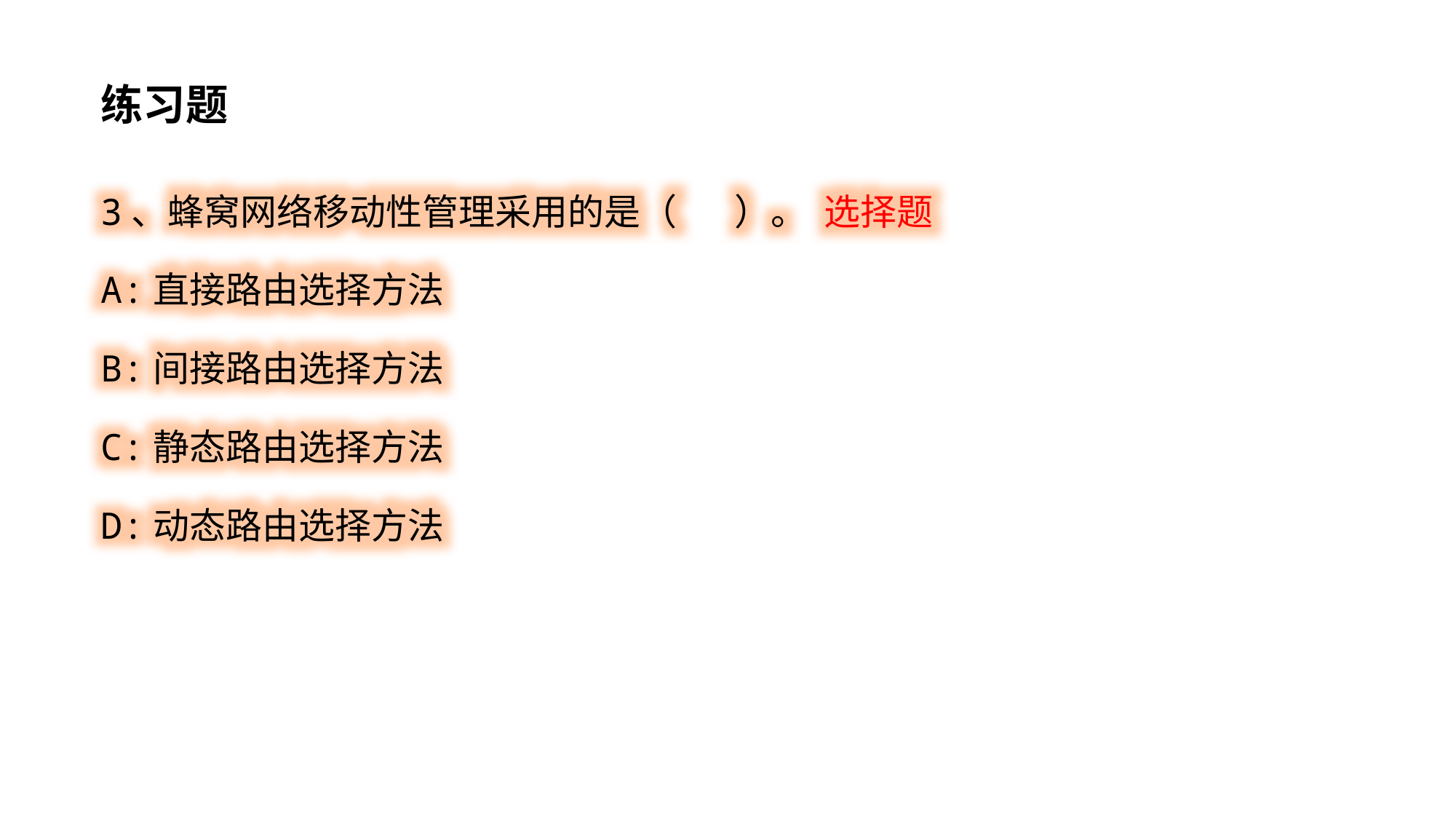

练习题
3、蜂窝网络移动性管理采用的是（       ）。  选择题

A:直接路由选择方法

B:间接路由选择方法

C:静态路由选择方法

D:动态路由选择方法